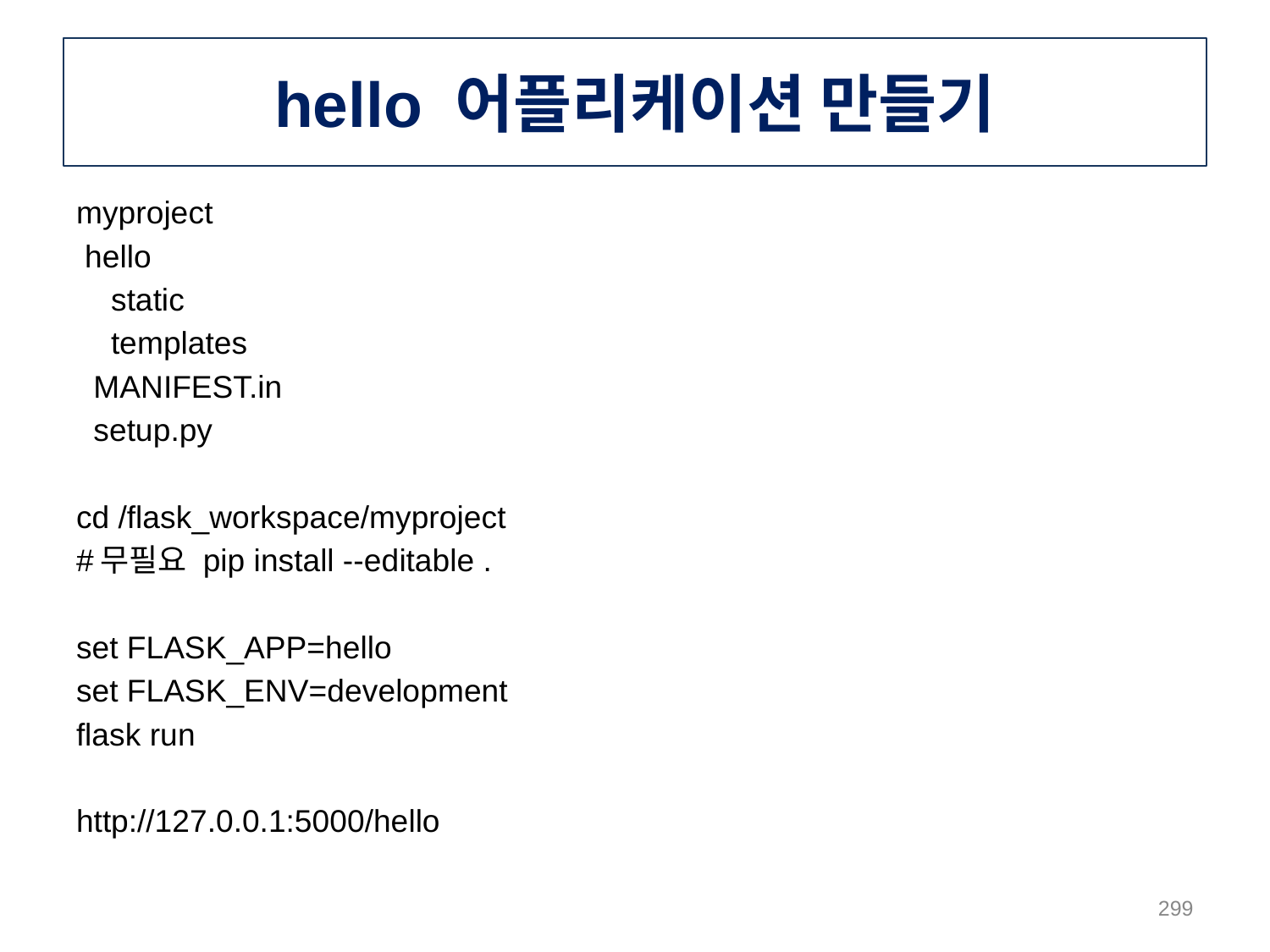

# hello 어플리케이션 만들기
myproject
 hello
    static
    templates
  MANIFEST.in
  setup.py

cd /flask_workspace/myproject
#무필요 pip install --editable .

set FLASK_APP=hello
set FLASK_ENV=development
flask run

http://127.0.0.1:5000/hello

299